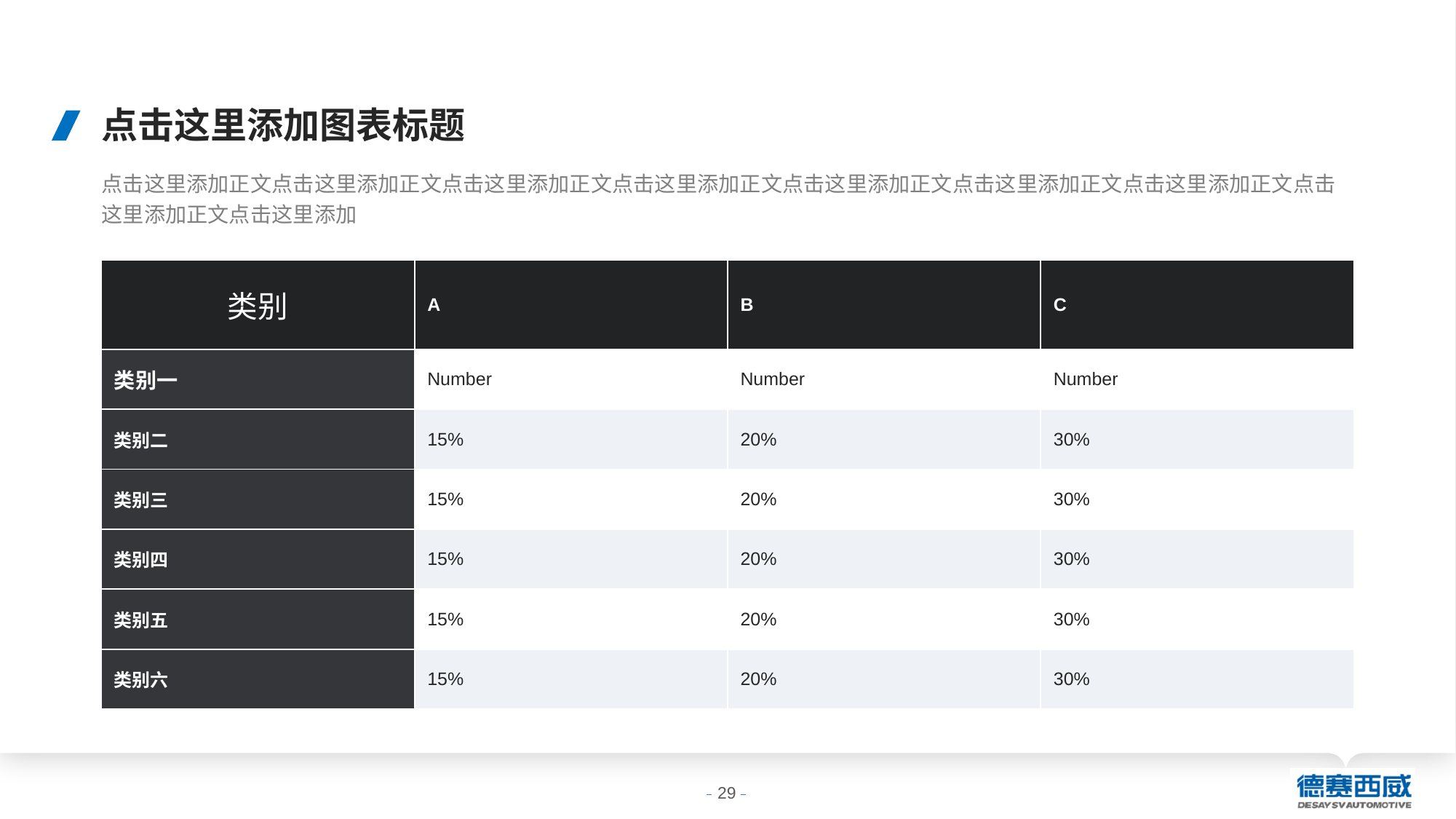

点击这里添加图表标题

点击这里添加正文点击这里添加正文点击这里添加正文点击这里添加正文点击这里添加正文点击这里添加正文点击这里添加正文点击这里添加正文点击这里添加
| 类别 | A | B | C |
| --- | --- | --- | --- |
| 类别一 | Number | Number | Number |
| 类别二 | 15% | 20% | 30% |
| 类别三 | 15% | 20% | 30% |
| 类别四 | 15% | 20% | 30% |
| 类别五 | 15% | 20% | 30% |
| 类别六 | 15% | 20% | 30% |